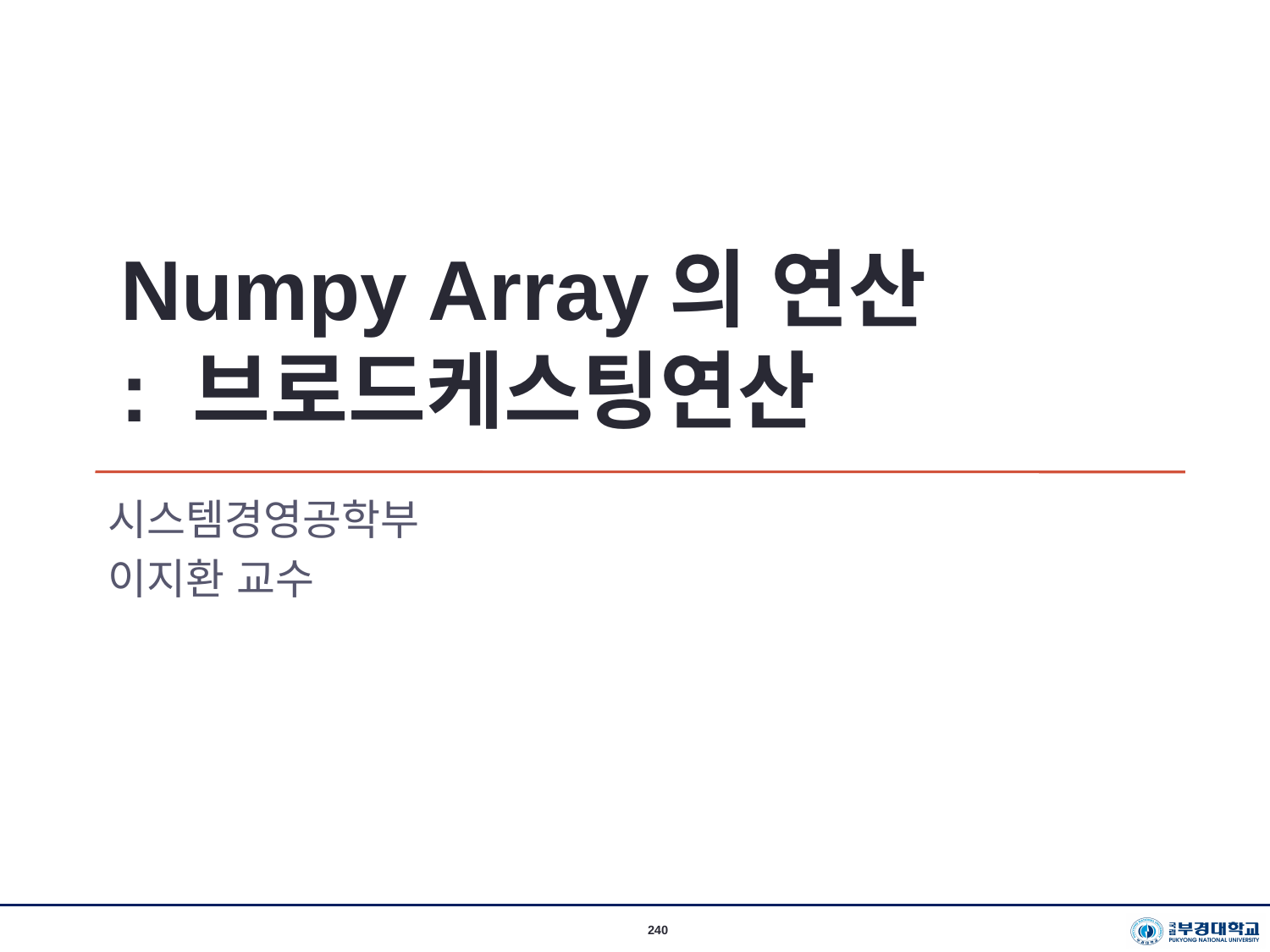

Numpy Array의 연산
: 브로드케스팅연산
시스템경영공학부
이지환 교수